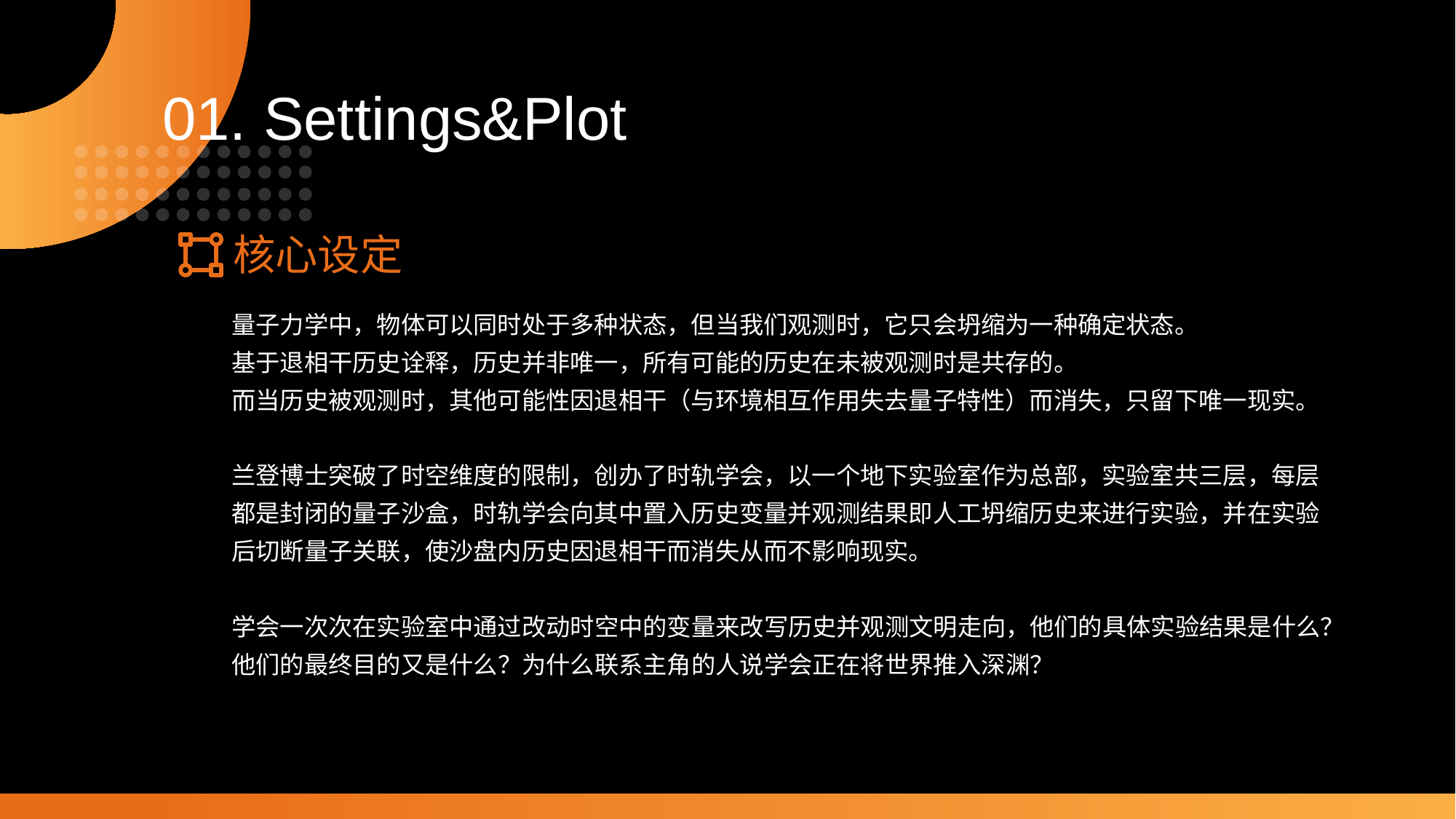

01. Settings&Plot
核心设定

量子力学中，物体可以同时处于多种状态，但当我们观测时，它只会坍缩为一种确定状态。
基于退相干历史诠释，历史并非唯一，所有可能的历史在未被观测时是共存的。
而当历史被观测时，其他可能性因退相干（与环境相互作用失去量子特性）而消失，只留下唯一现实。

兰登博士突破了时空维度的限制，创办了时轨学会，以一个地下实验室作为总部，实验室共三层，每层都是封闭的量子沙盒，时轨学会向其中置入历史变量并观测结果即人工坍缩历史来进行实验，并在实验后切断量子关联，使沙盘内历史因退相干而消失从而不影响现实。

学会一次次在实验室中通过改动时空中的变量来改写历史并观测文明走向，他们的具体实验结果是什么？
他们的最终目的又是什么？为什么联系主角的人说学会正在将世界推入深渊？